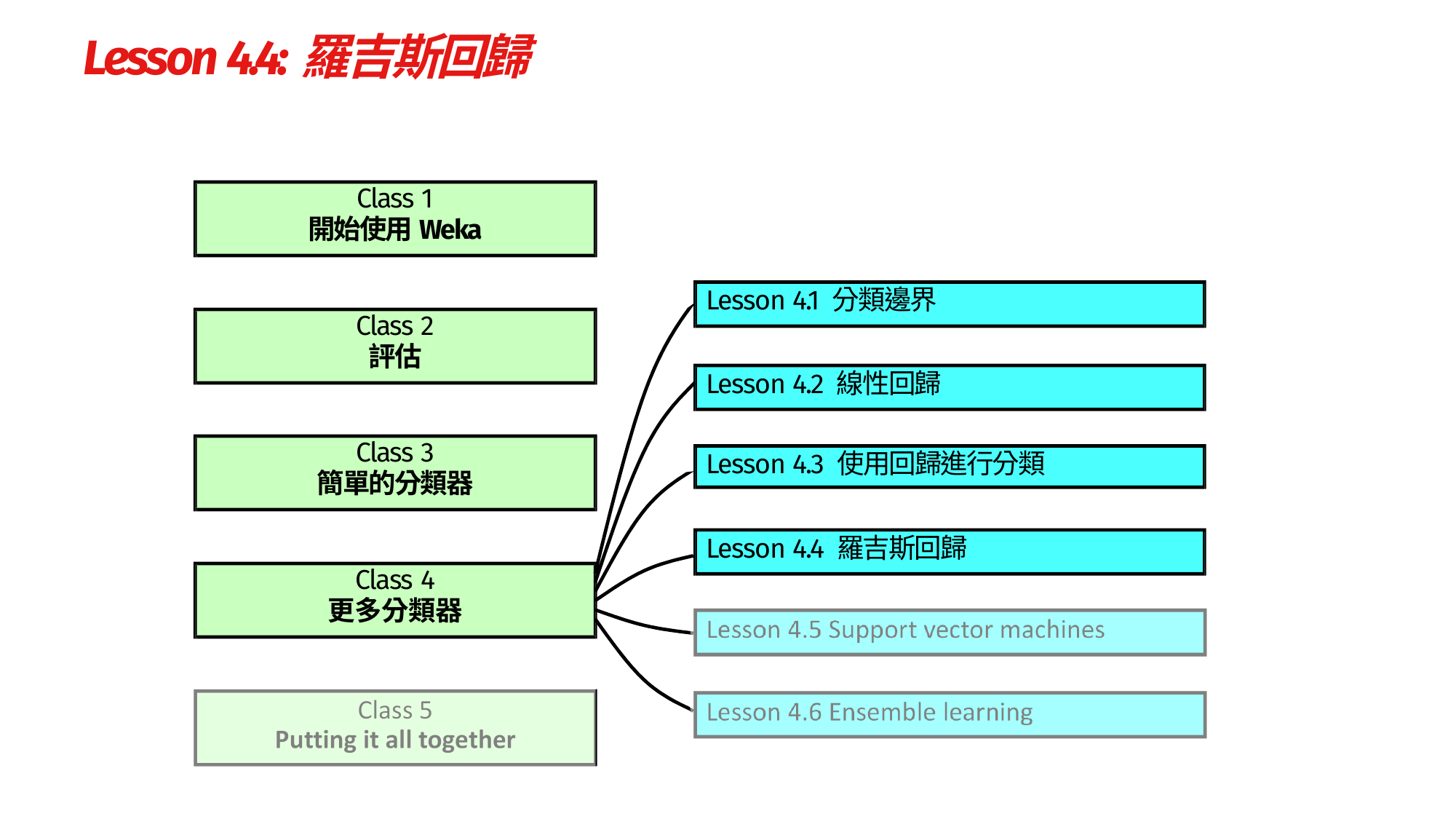

# Lesson 4.4:羅吉斯回歸

Class 1
開始使用Weka

Lesson 4.1 分類邊界

Class 2
評估

Lesson 4.2 線性回歸

Class 3
簡單的分類器

Lesson 4.3 使用回歸進行分類

Lesson 4.4 羅吉斯回歸

Class 4
更多分類器

Lesson 4.5 支持向量機

Class 5
Putting it all together
Lesson 4.6 集成學習法